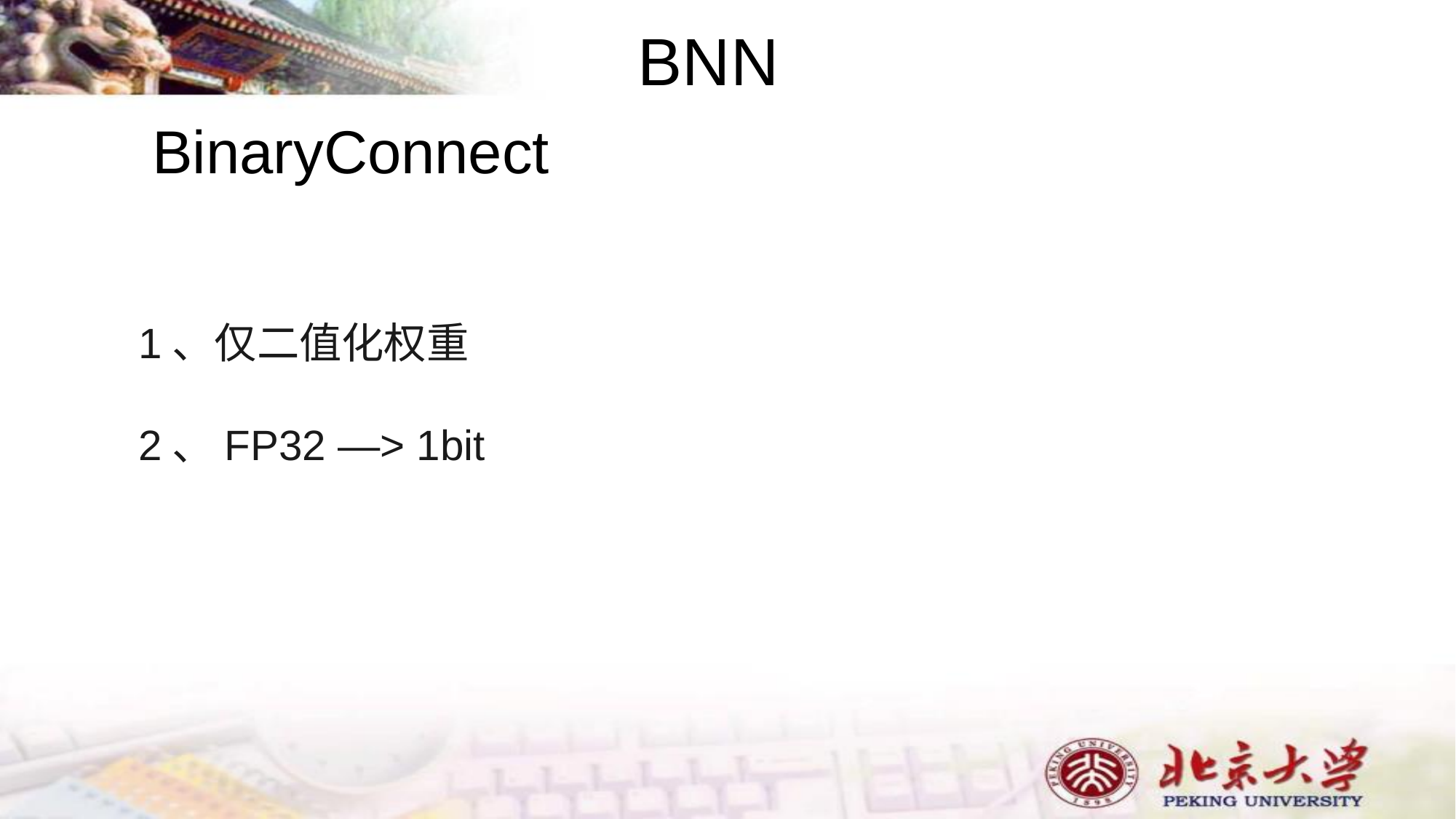

# BNN
BinaryConnect
1、仅二值化权重

2、FP32 —> 1bit